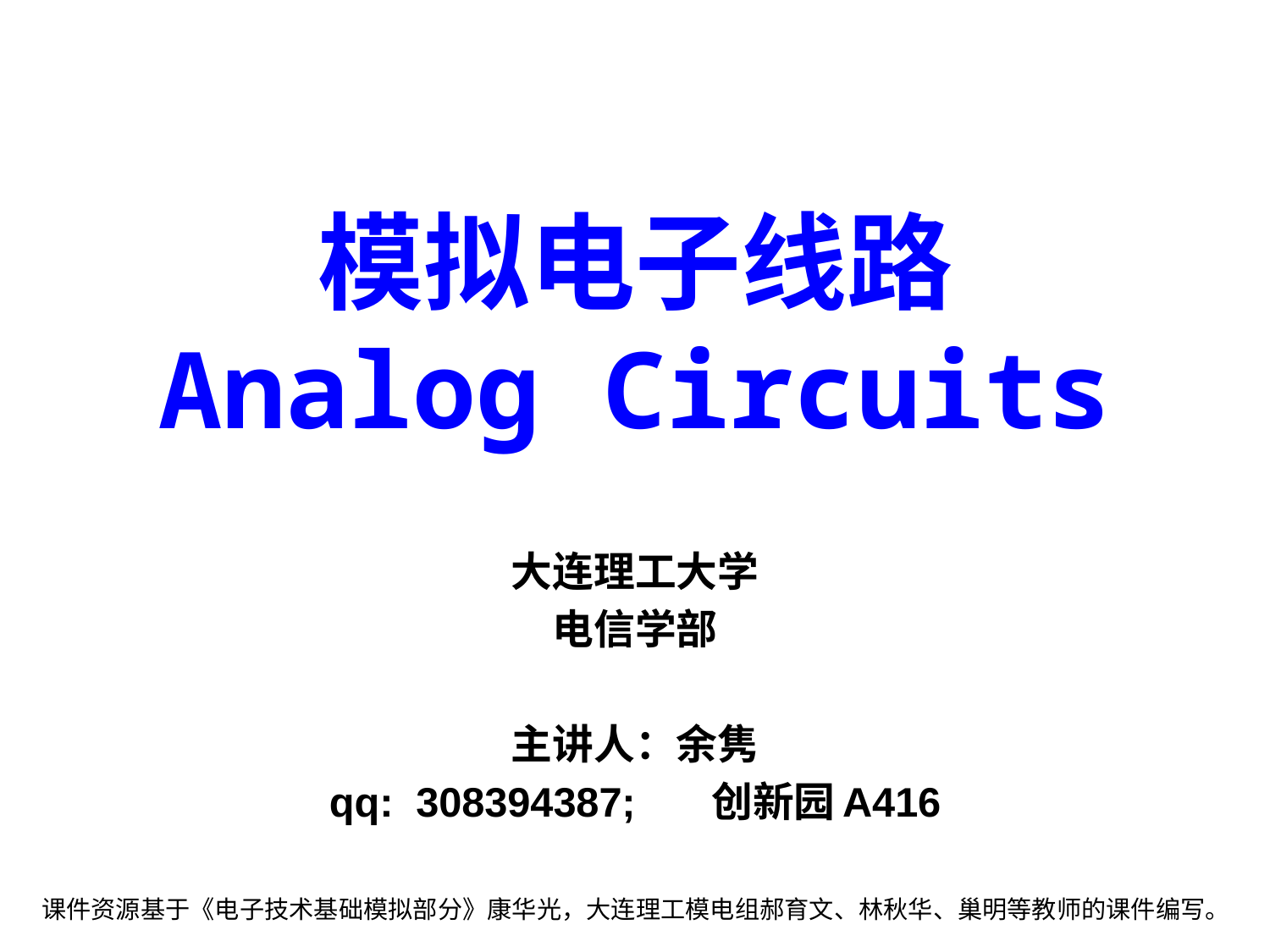

# 模拟电子线路 Analog Circuits
大连理工大学
电信学部

主讲人：余隽
qq:  308394387;      创新园A416
课件资源基于《电子技术基础模拟部分》康华光，大连理工模电组郝育文、林秋华、巢明等教师的课件编写。